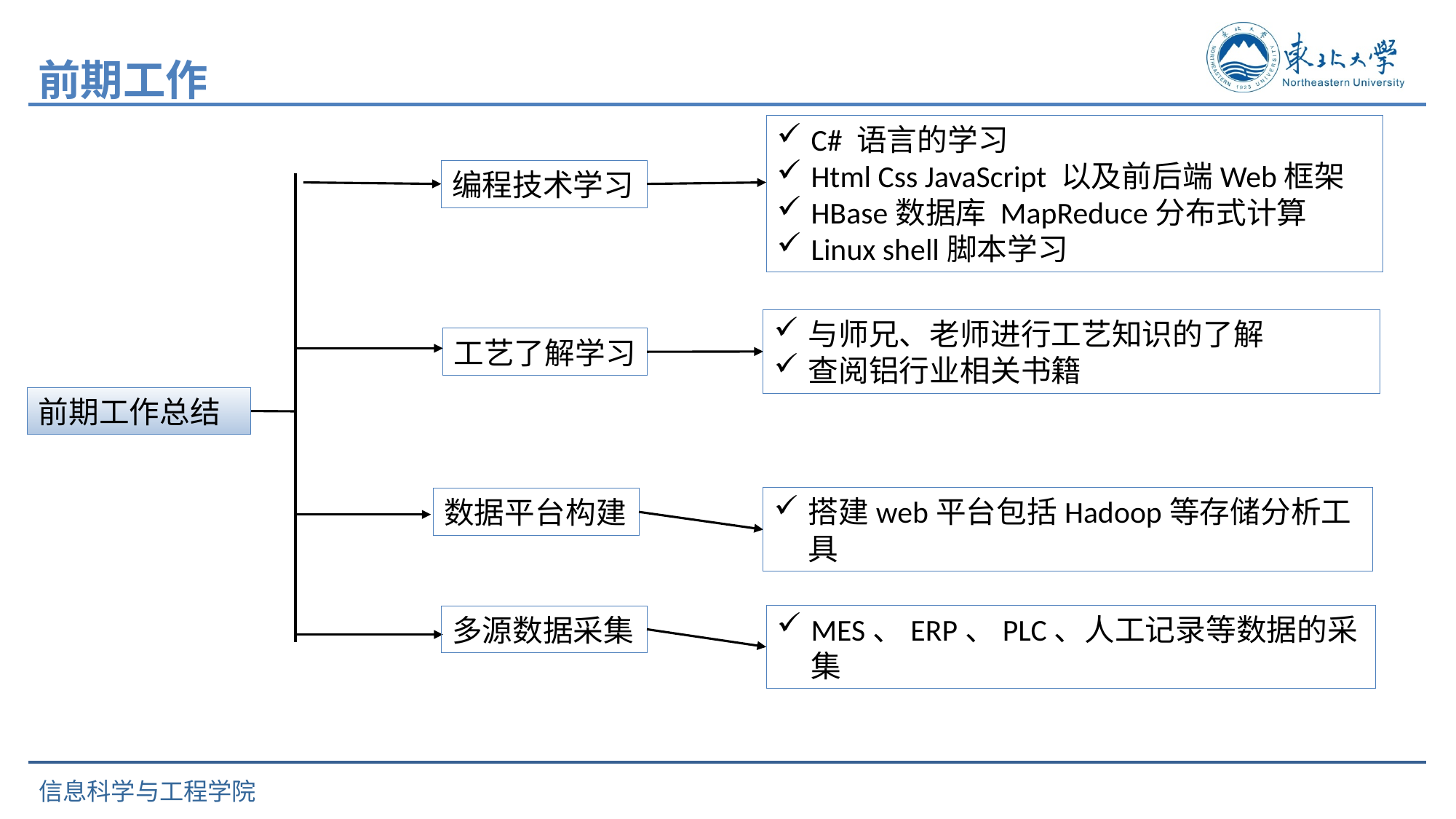

前期工作

C# 语言的学习
Html Css JavaScript 以及前后端Web框架
HBase数据库 MapReduce分布式计算
Linux shell脚本学习
编程技术学习
与师兄、老师进行工艺知识的了解
查阅铝行业相关书籍
工艺了解学习
前期工作总结
搭建web平台包括Hadoop等存储分析工具
数据平台构建
MES、ERP、PLC、人工记录等数据的采集
多源数据采集